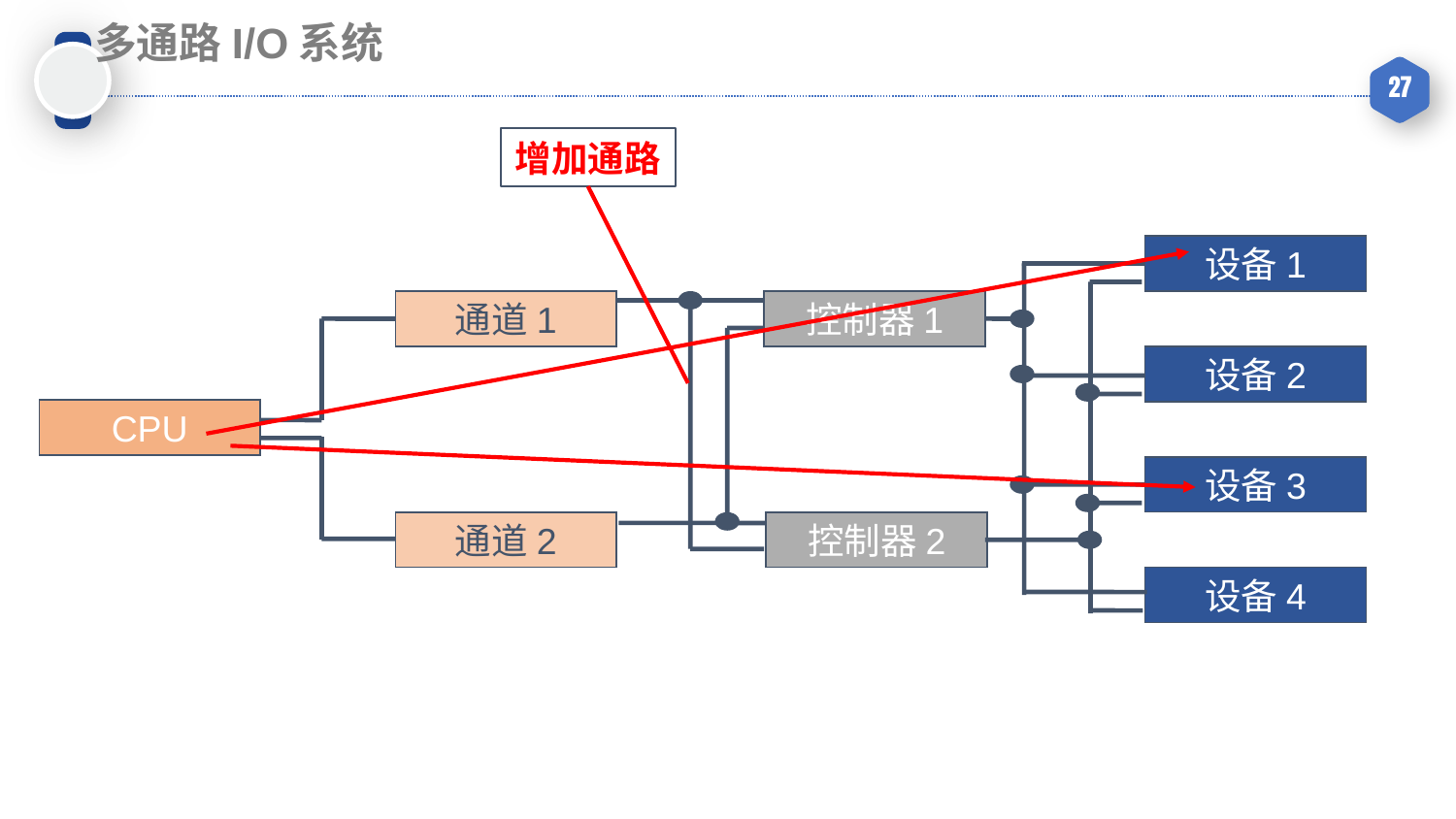

多通路I/O系统
增加通路
设备1

通道1

控制器1

设备2

CPU

设备3

通道2

控制器2

设备4